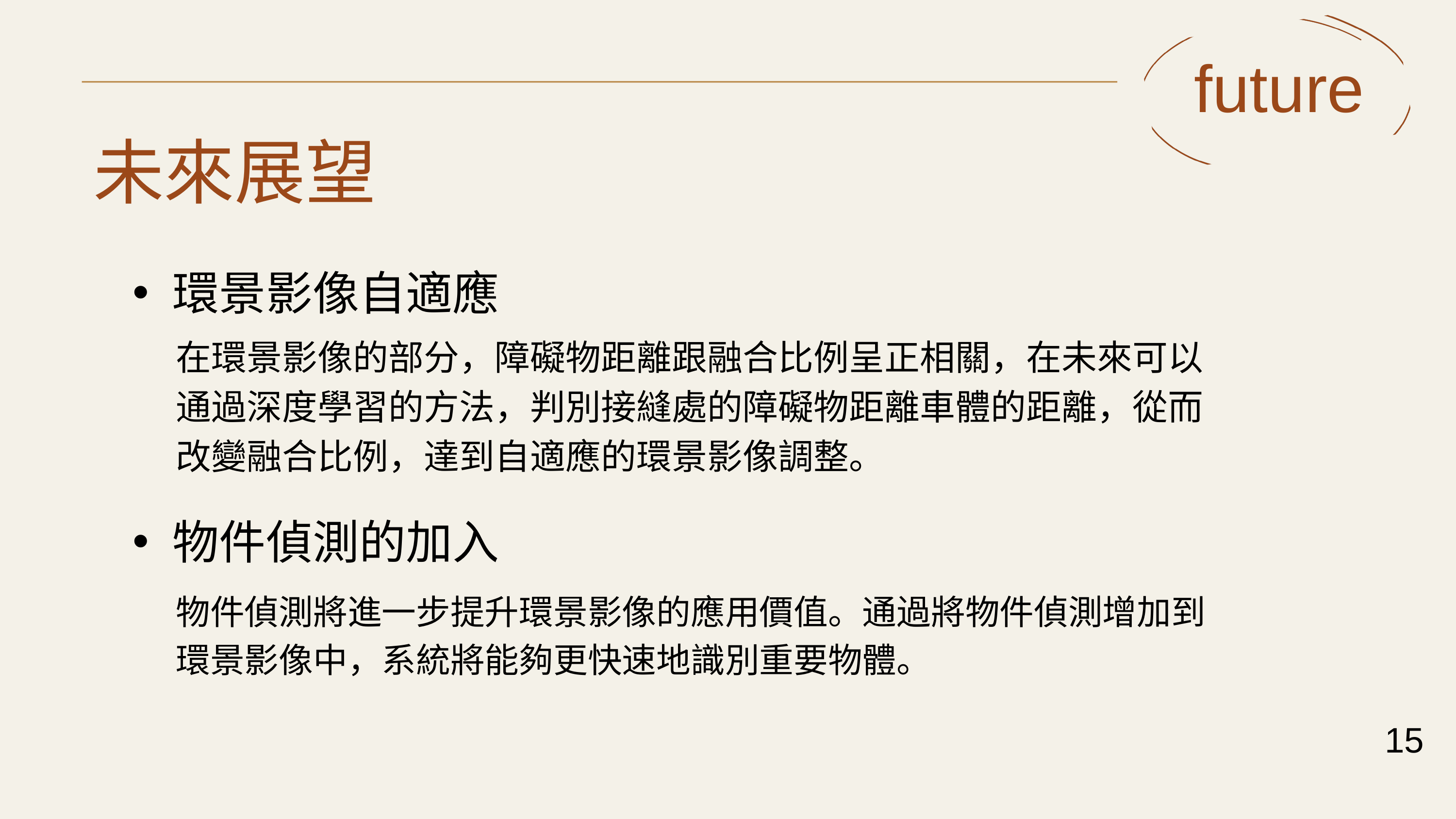

future

未來展望
環景影像自適應
在環景影像的部分，障礙物距離跟融合比例呈正相關，在未來可以通過深度學習的方法，判別接縫處的障礙物距離車體的距離，從而改變融合比例，達到自適應的環景影像調整。

物件偵測的加入
物件偵測將進一步提升環景影像的應用價值。通過將物件偵測增加到環景影像中，系統將能夠更快速地識別重要物體。
15